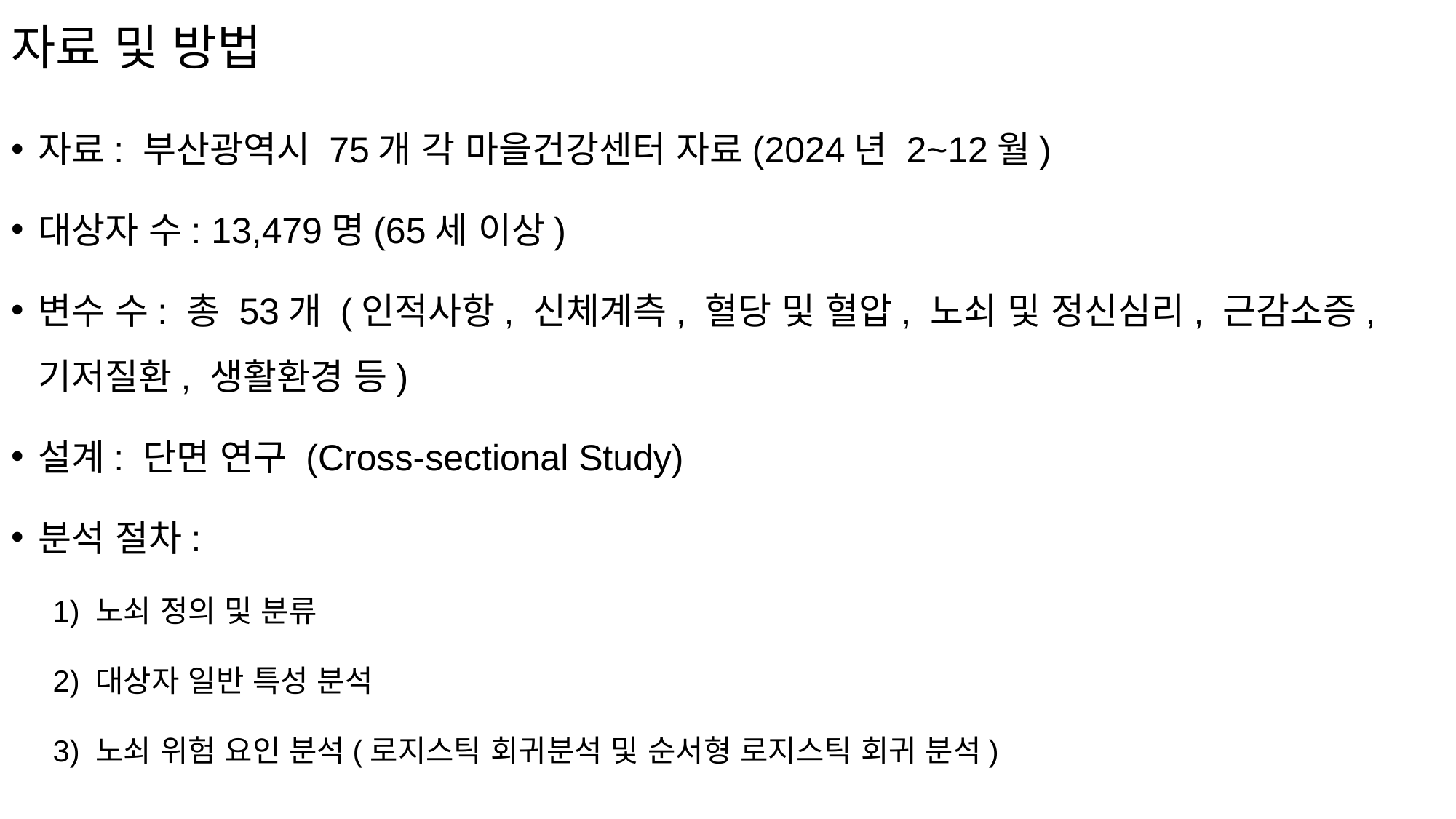

# 자료 및 방법
자료: 부산광역시 75개 각 마을건강센터 자료(2024년 2~12월)
대상자 수: 13,479명(65세 이상)
변수 수: 총 53개 (인적사항, 신체계측, 혈당 및 혈압, 노쇠 및 정신심리, 근감소증, 기저질환, 생활환경 등)
설계: 단면 연구 (Cross-sectional Study)
분석 절차:
     1) 노쇠 정의 및 분류
     2) 대상자 일반 특성 분석
     3) 노쇠 위험 요인 분석(로지스틱 회귀분석 및 순서형 로지스틱 회귀 분석)